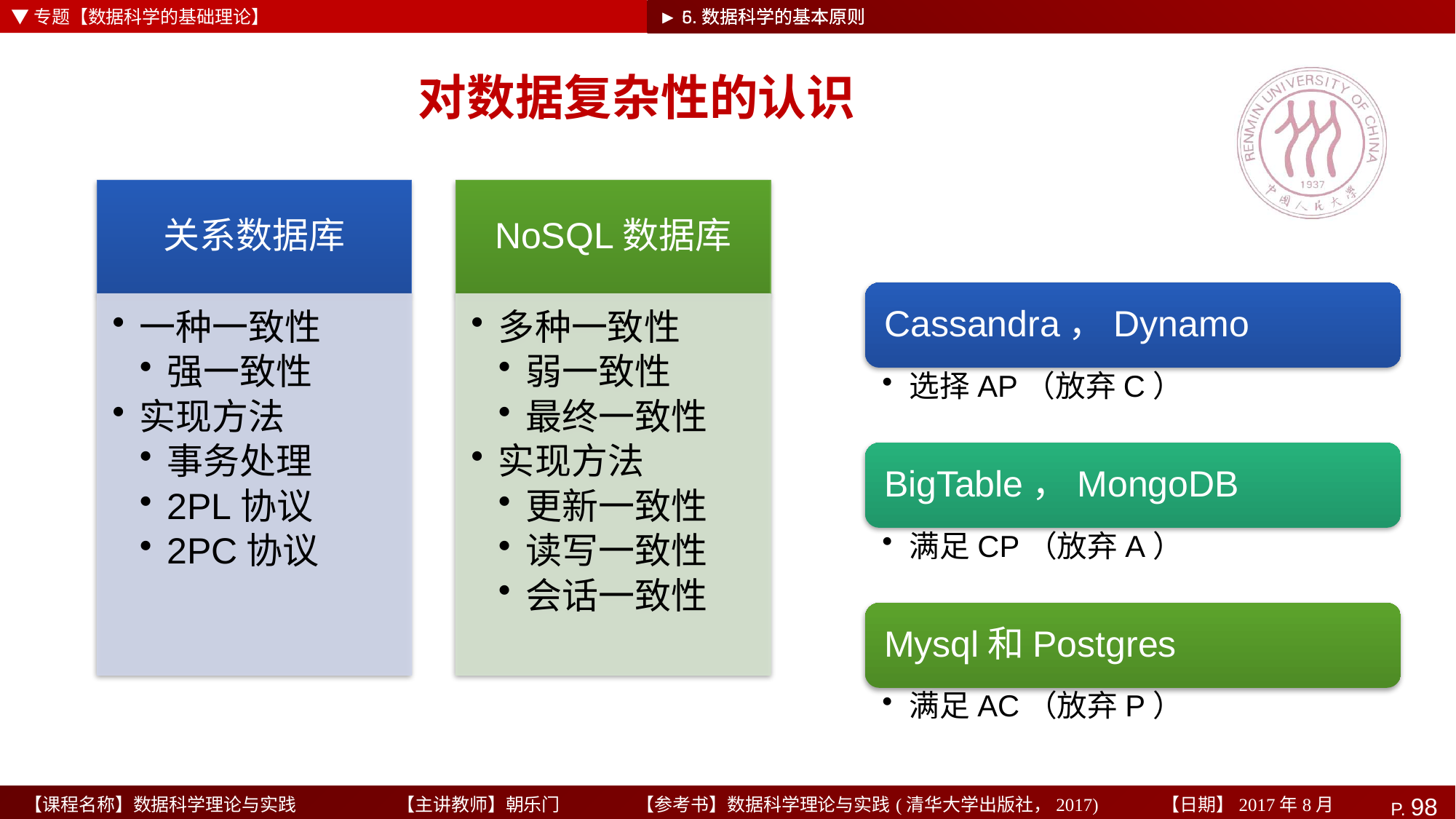

▼专题【数据科学的基础理论】

► 6.数据科学的基本原则
► 5.数据科学的基本原则
# 对数据复杂性的认识
关系数据库
一种一致性
强一致性
实现方法
事务处理
2PL协议
2PC协议
NoSQL数据库
多种一致性
弱一致性
最终一致性
实现方法
更新一致性
读写一致性
会话一致性
Cassandra，Dynamo
选择AP（放弃C）
BigTable，MongoDB
满足CP（放弃A）
Mysql和Postgres
满足AC（放弃P）